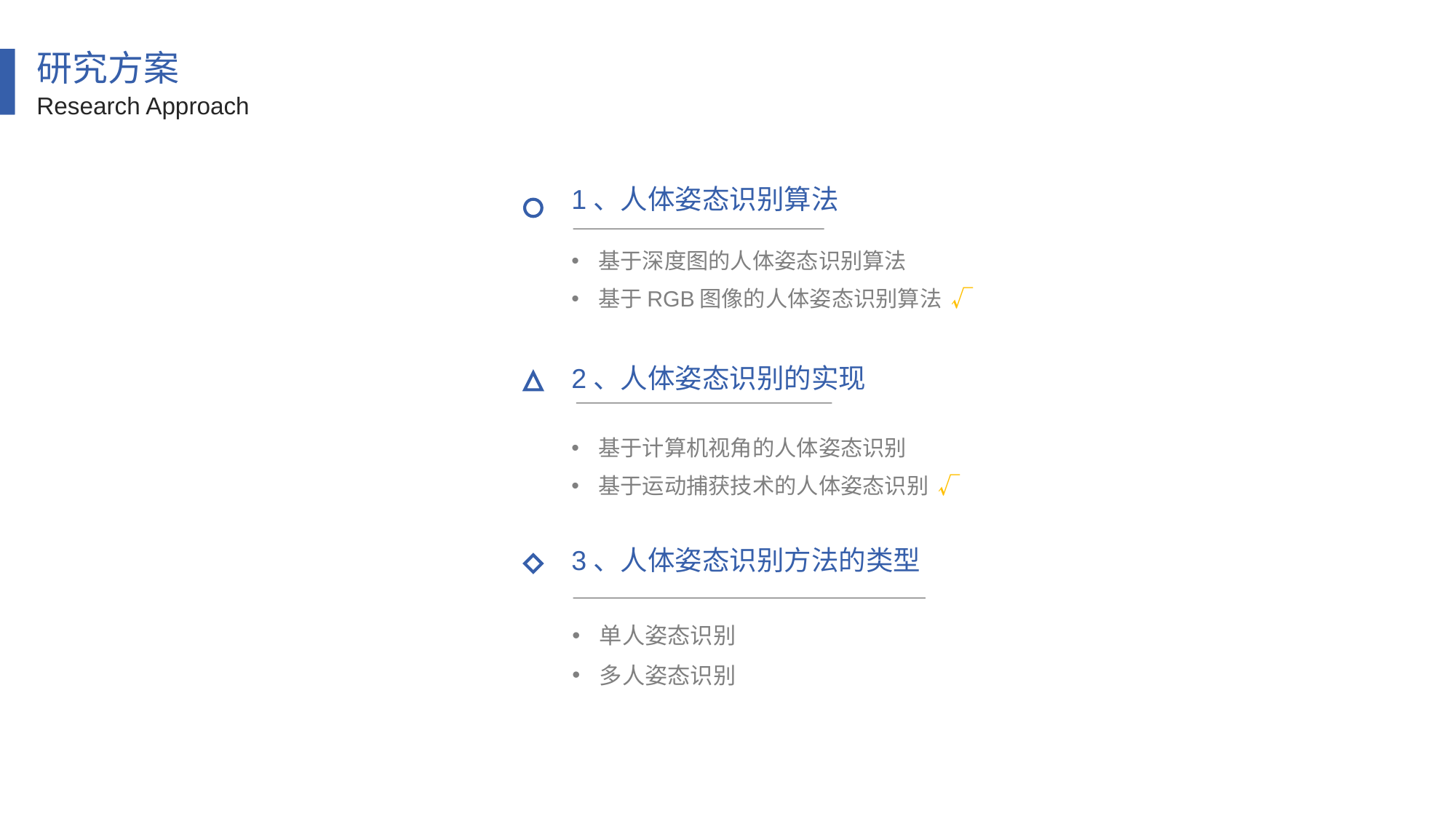

研究方案
Research Approach
1、人体姿态识别算法

基于深度图的人体姿态识别算法
基于RGB图像的人体姿态识别算法  √
2、人体姿态识别的实现

基于计算机视角的人体姿态识别
基于运动捕获技术的人体姿态识别  √
3、人体姿态识别方法的类型

单人姿态识别
多人姿态识别